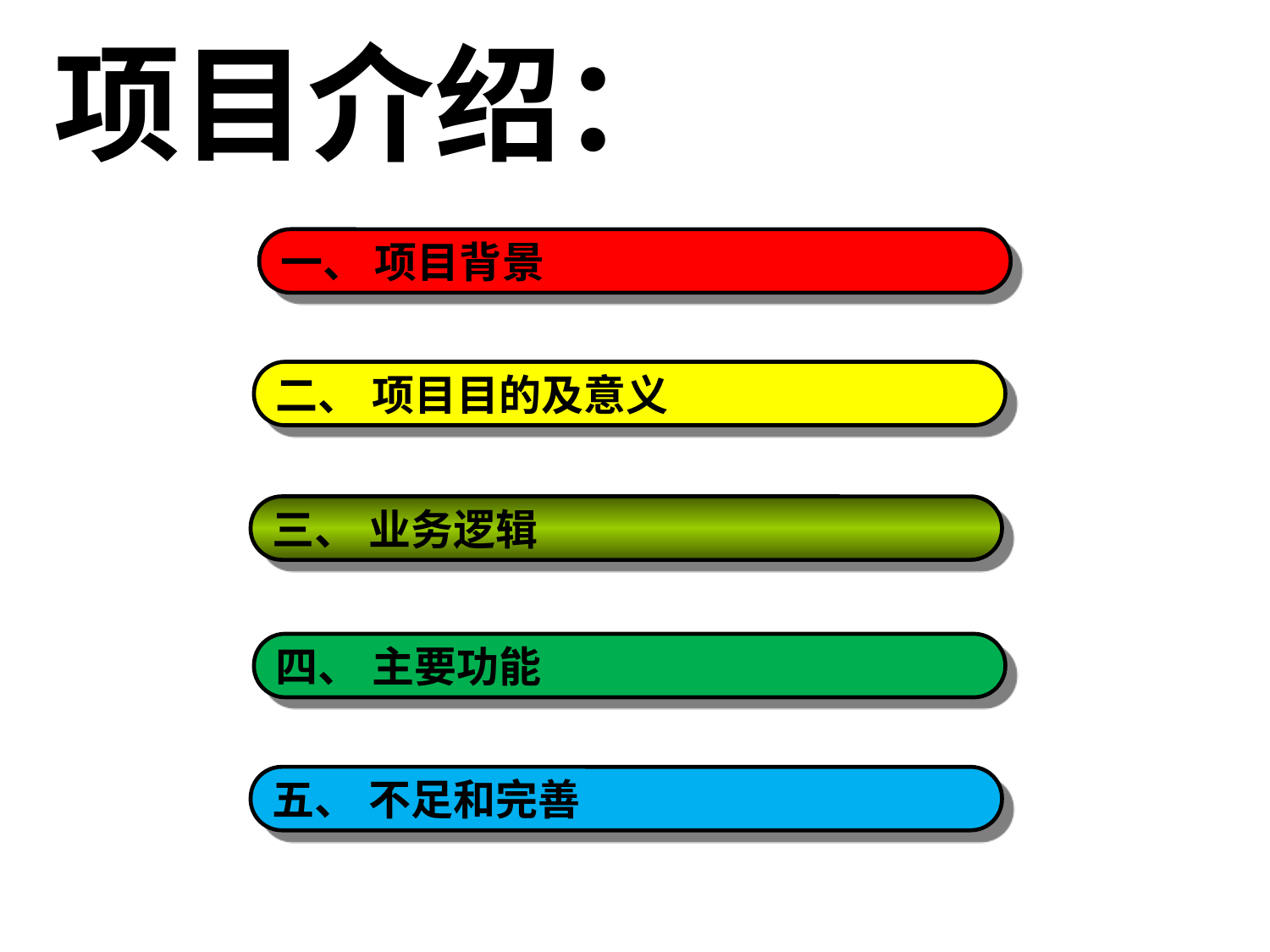

项目介绍：
一、 项目背景
二、 项目目的及意义
三、 业务逻辑
四、 主要功能
五、 不足和完善